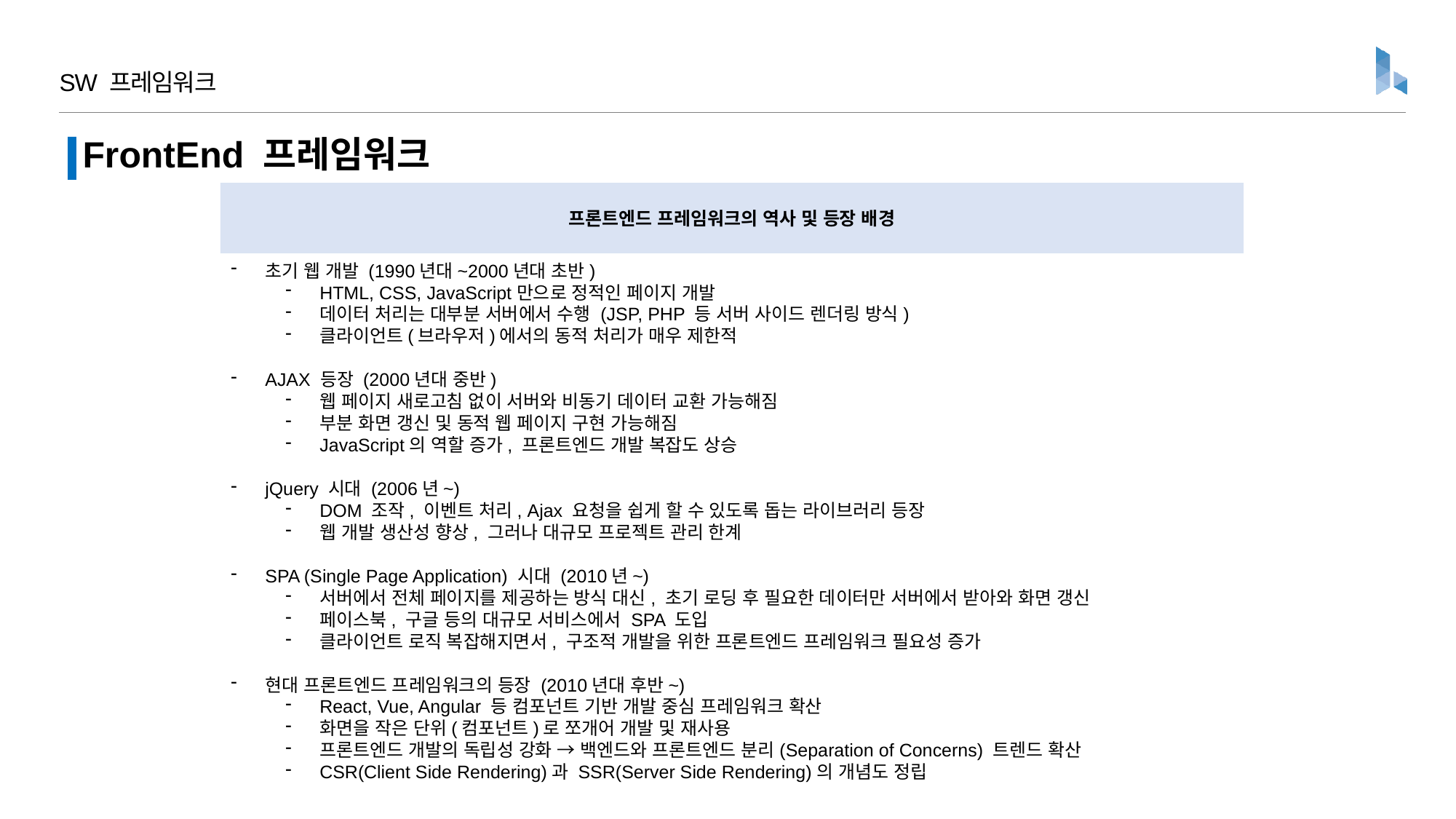

SW 프레임워크
FrontEnd 프레임워크

프론트엔드 프레임워크의 역사 및 등장 배경
초기 웹 개발 (1990년대~2000년대 초반)
HTML, CSS, JavaScript만으로 정적인 페이지 개발
데이터 처리는 대부분 서버에서 수행 (JSP, PHP 등 서버 사이드 렌더링 방식)
클라이언트(브라우저)에서의 동적 처리가 매우 제한적

AJAX 등장 (2000년대 중반)
웹 페이지 새로고침 없이 서버와 비동기 데이터 교환 가능해짐
부분 화면 갱신 및 동적 웹 페이지 구현 가능해짐
JavaScript의 역할 증가, 프론트엔드 개발 복잡도 상승

jQuery 시대 (2006년~)
DOM 조작, 이벤트 처리, Ajax 요청을 쉽게 할 수 있도록 돕는 라이브러리 등장
웹 개발 생산성 향상, 그러나 대규모 프로젝트 관리 한계

SPA (Single Page Application) 시대 (2010년~)
서버에서 전체 페이지를 제공하는 방식 대신, 초기 로딩 후 필요한 데이터만 서버에서 받아와 화면 갱신
페이스북, 구글 등의 대규모 서비스에서 SPA 도입
클라이언트 로직 복잡해지면서, 구조적 개발을 위한 프론트엔드 프레임워크 필요성 증가

현대 프론트엔드 프레임워크의 등장 (2010년대 후반~)
React, Vue, Angular 등 컴포넌트 기반 개발 중심 프레임워크 확산
화면을 작은 단위(컴포넌트)로 쪼개어 개발 및 재사용
프론트엔드 개발의 독립성 강화 → 백엔드와 프론트엔드 분리(Separation of Concerns) 트렌드 확산
CSR(Client Side Rendering)과 SSR(Server Side Rendering)의 개념도 정립